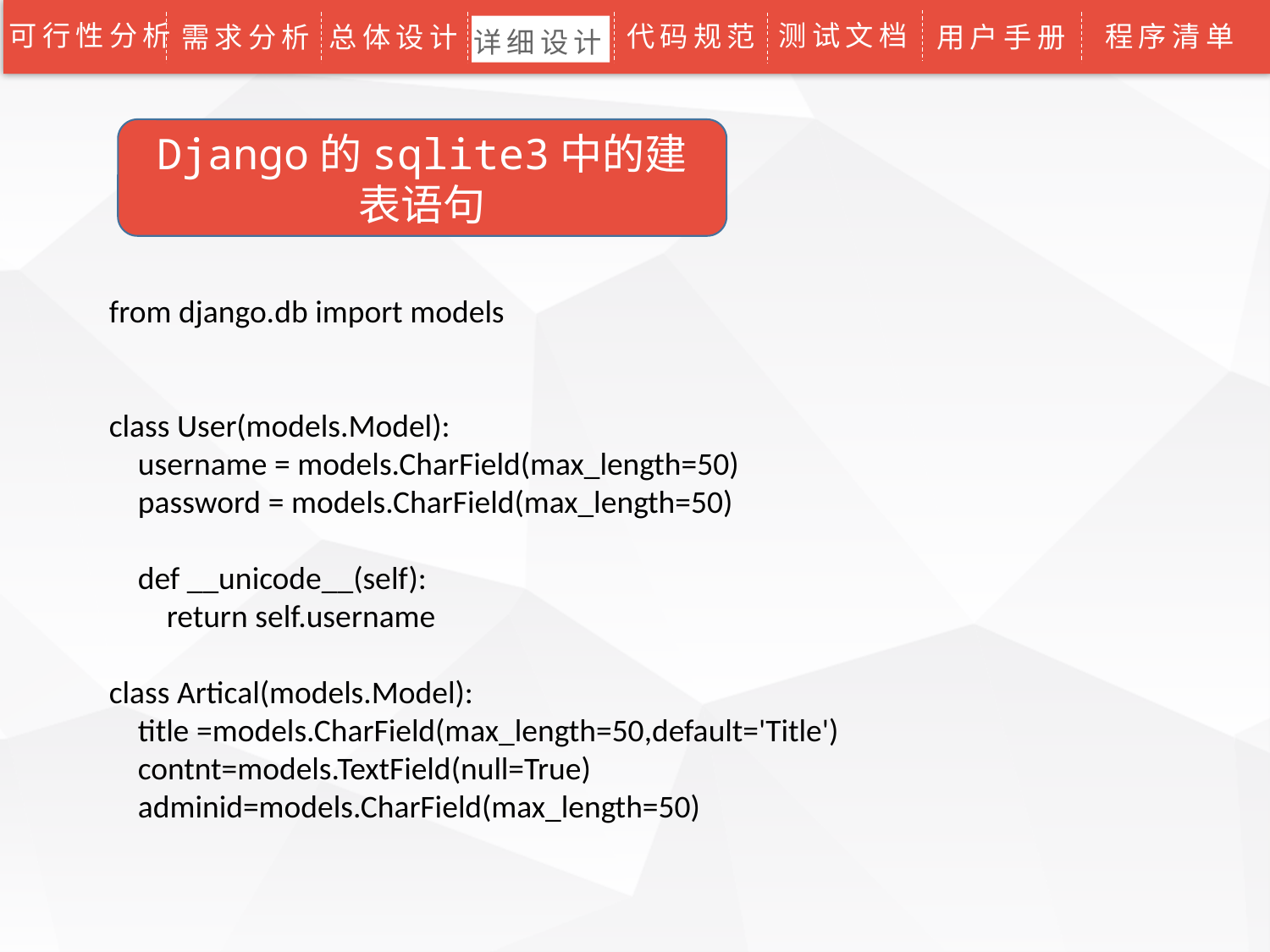

可行性分析
测试文档
代码规范
程序清单
需求分析
总体设计
用户手册

详细设计
Django的sqlite3中的建表语句
from django.db import models

class User(models.Model):
    username = models.CharField(max_length=50)
    password = models.CharField(max_length=50)

    def __unicode__(self):
        return self.username

class Artical(models.Model):
    title =models.CharField(max_length=50,default='Title')
    contnt=models.TextField(null=True)
    adminid=models.CharField(max_length=50)